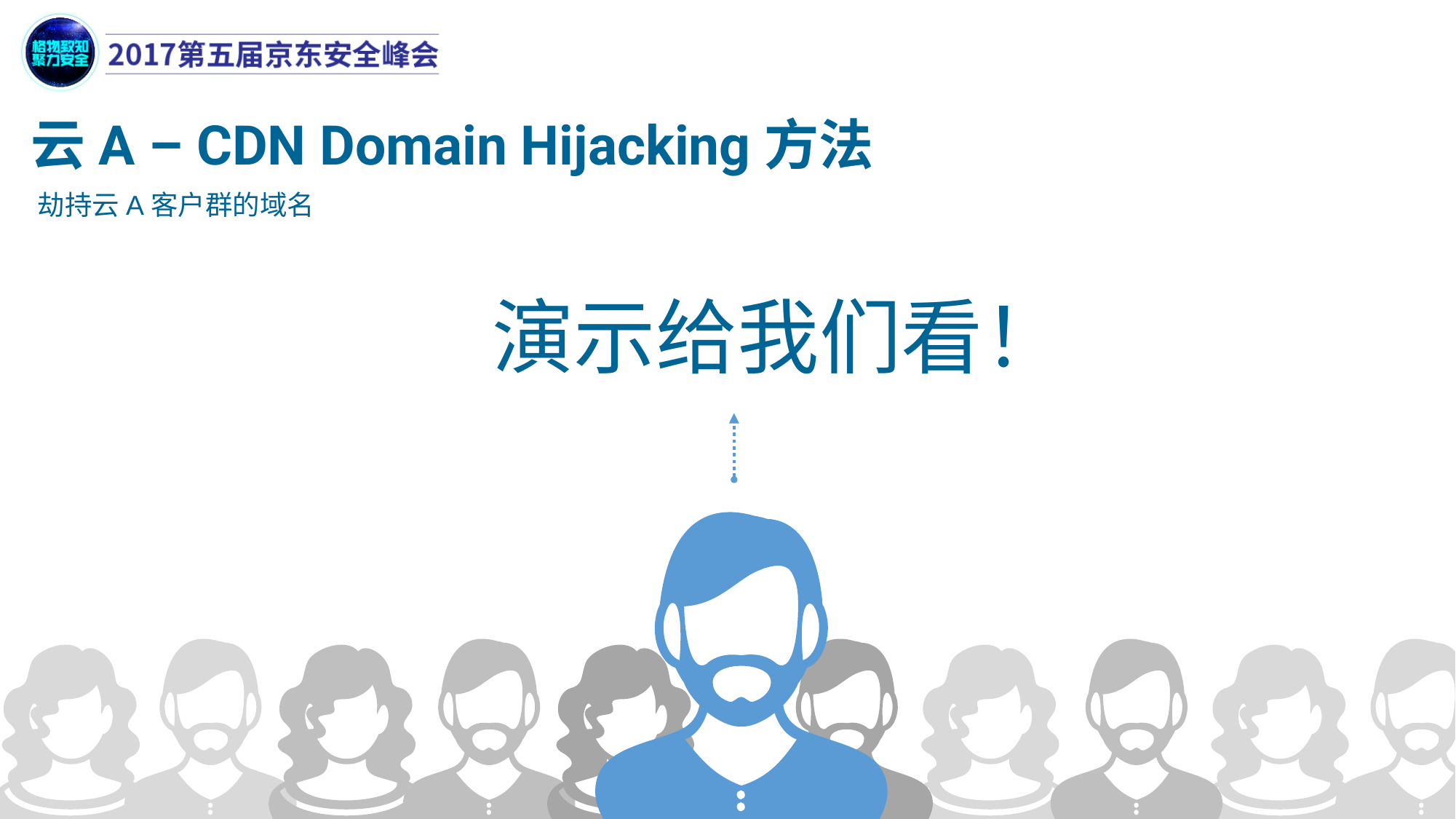

云A – CDN Domain Hijacking方法
劫持云A客户群的域名
演示给我们看！